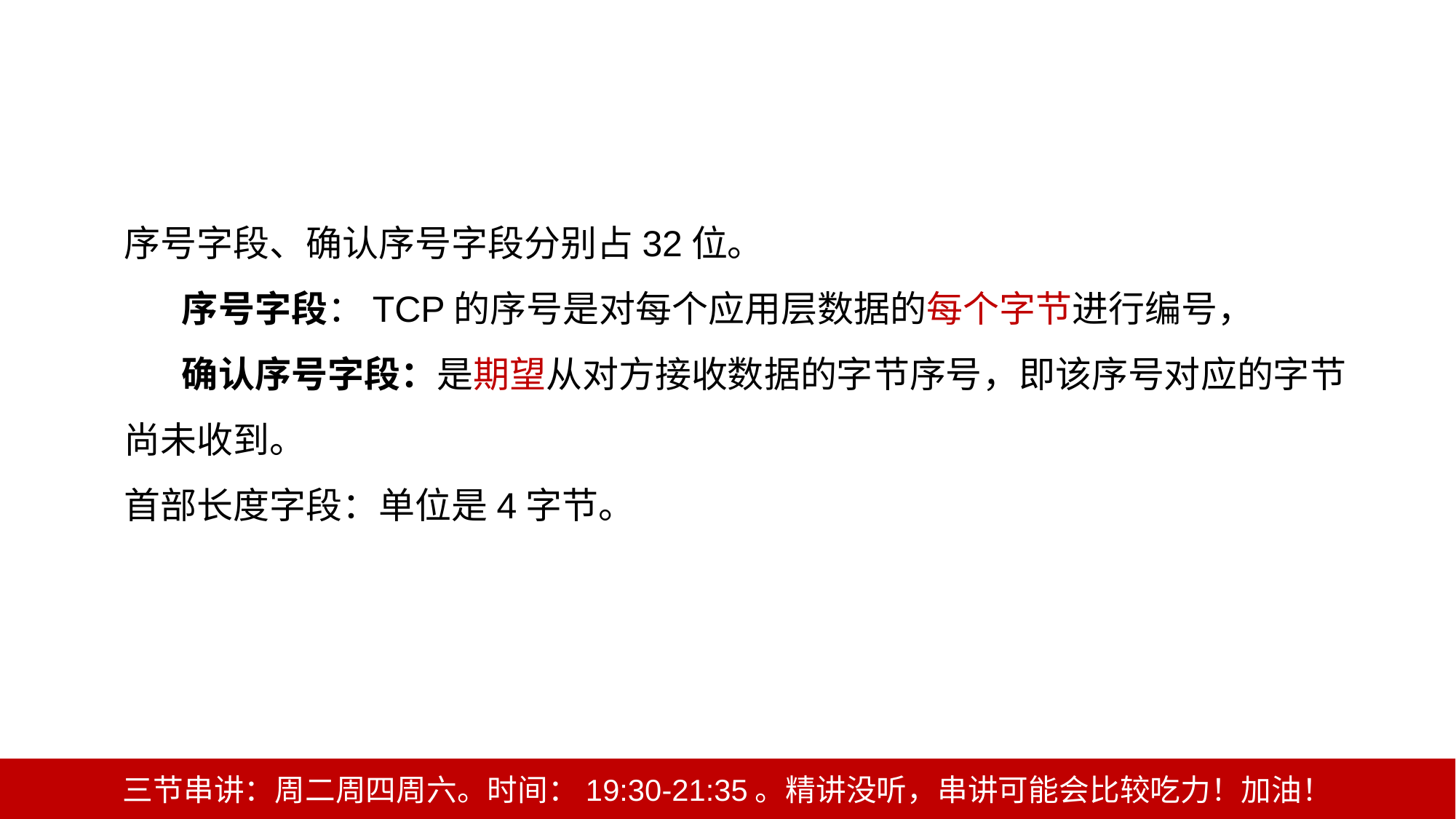

序号字段、确认序号字段分别占32位。
      序号字段：TCP的序号是对每个应用层数据的每个字节进行编号，
      确认序号字段：是期望从对方接收数据的字节序号，即该序号对应的字节尚未收到。
首部长度字段：单位是4字节。